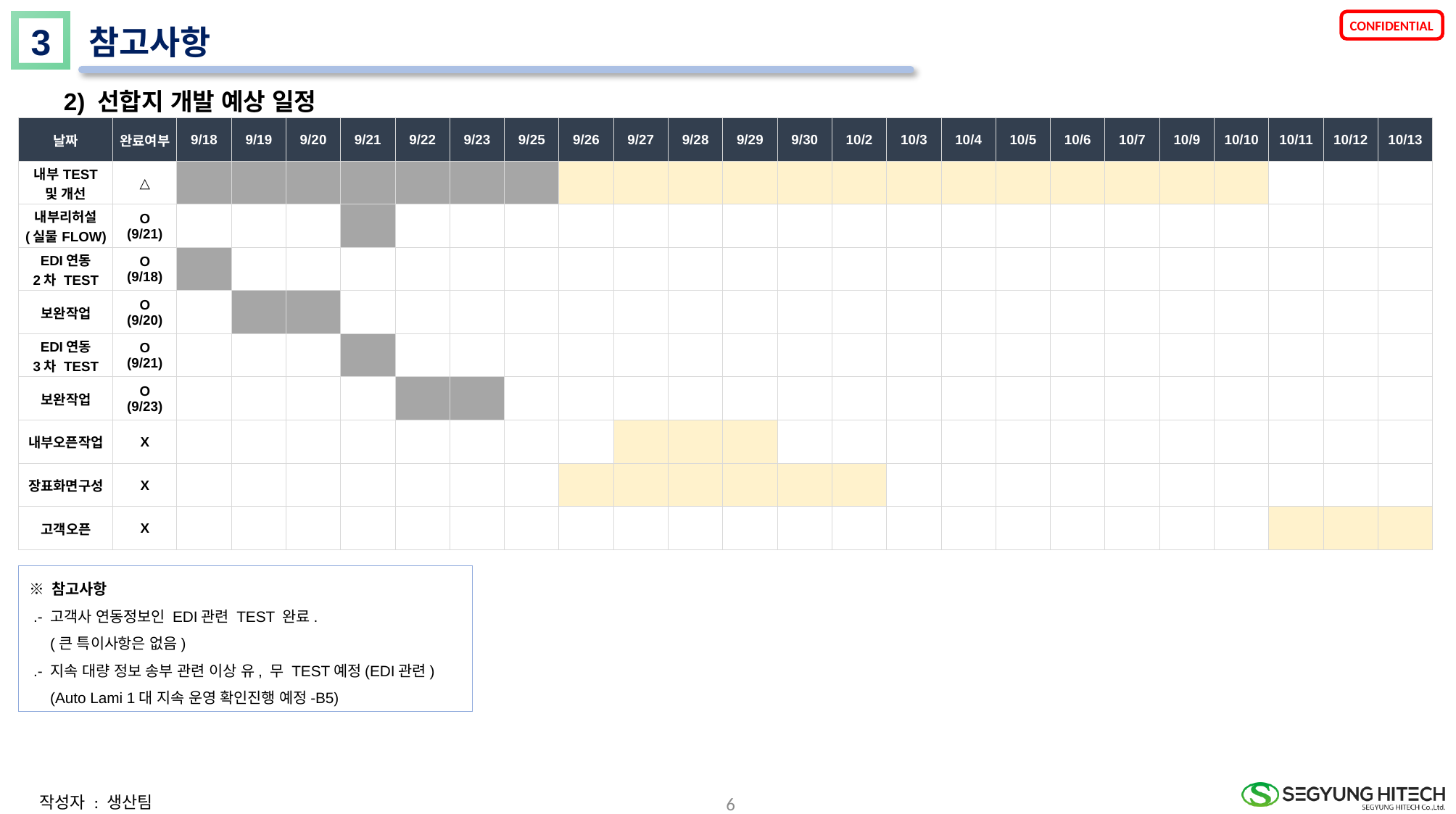

3
참고사항
2) 선합지 개발 예상 일정
| 날짜 | 완료여부 | 9/18 | 9/19 | 9/20 | 9/21 | 9/22 | 9/23 | 9/25 | 9/26 | 9/27 | 9/28 | 9/29 | 9/30 | 10/2 | 10/3 | 10/4 | 10/5 | 10/6 | 10/7 | 10/9 | 10/10 | 10/11 | 10/12 | 10/13 |
| --- | --- | --- | --- | --- | --- | --- | --- | --- | --- | --- | --- | --- | --- | --- | --- | --- | --- | --- | --- | --- | --- | --- | --- | --- |
| 내부TEST 및 개선 | △ |  |  |  |  |  |  |  |  |  |  |  |  |  |  |  |  |  |  |  |  |  |  |  |
| 내부리허설 (실물FLOW) | O (9/21) |  |  |  |  |  |  |  |  |  |  |  |  |  |  |  |  |  |  |  |  |  |  |  |
| EDI연동 2차 TEST | O (9/18) |  |  |  |  |  |  |  |  |  |  |  |  |  |  |  |  |  |  |  |  |  |  |  |
| 보완작업 | O (9/20) |  |  |  |  |  |  |  |  |  |  |  |  |  |  |  |  |  |  |  |  |  |  |  |
| EDI연동 3차 TEST | O (9/21) |  |  |  |  |  |  |  |  |  |  |  |  |  |  |  |  |  |  |  |  |  |  |  |
| 보완작업 | O (9/23) |  |  |  |  |  |  |  |  |  |  |  |  |  |  |  |  |  |  |  |  |  |  |  |
| 내부오픈작업 | X |  |  |  |  |  |  |  |  |  |  |  |  |  |  |  |  |  |  |  |  |  |  |  |
| 장표화면구성 | X |  |  |  |  |  |  |  |  |  |  |  |  |  |  |  |  |  |  |  |  |  |  |  |
| 고객오픈 | X |  |  |  |  |  |  |  |  |  |  |  |  |  |  |  |  |  |  |  |  |  |  |  |
※ 참고사항
 .- 고객사 연동정보인 EDI관련 TEST 완료.
     (큰 특이사항은 없음)
 .- 지속 대량 정보 송부 관련 이상 유, 무 TEST예정(EDI관련)
     (Auto Lami 1대 지속 운영 확인진행 예정-B5)
6
작성자 : 생산팀